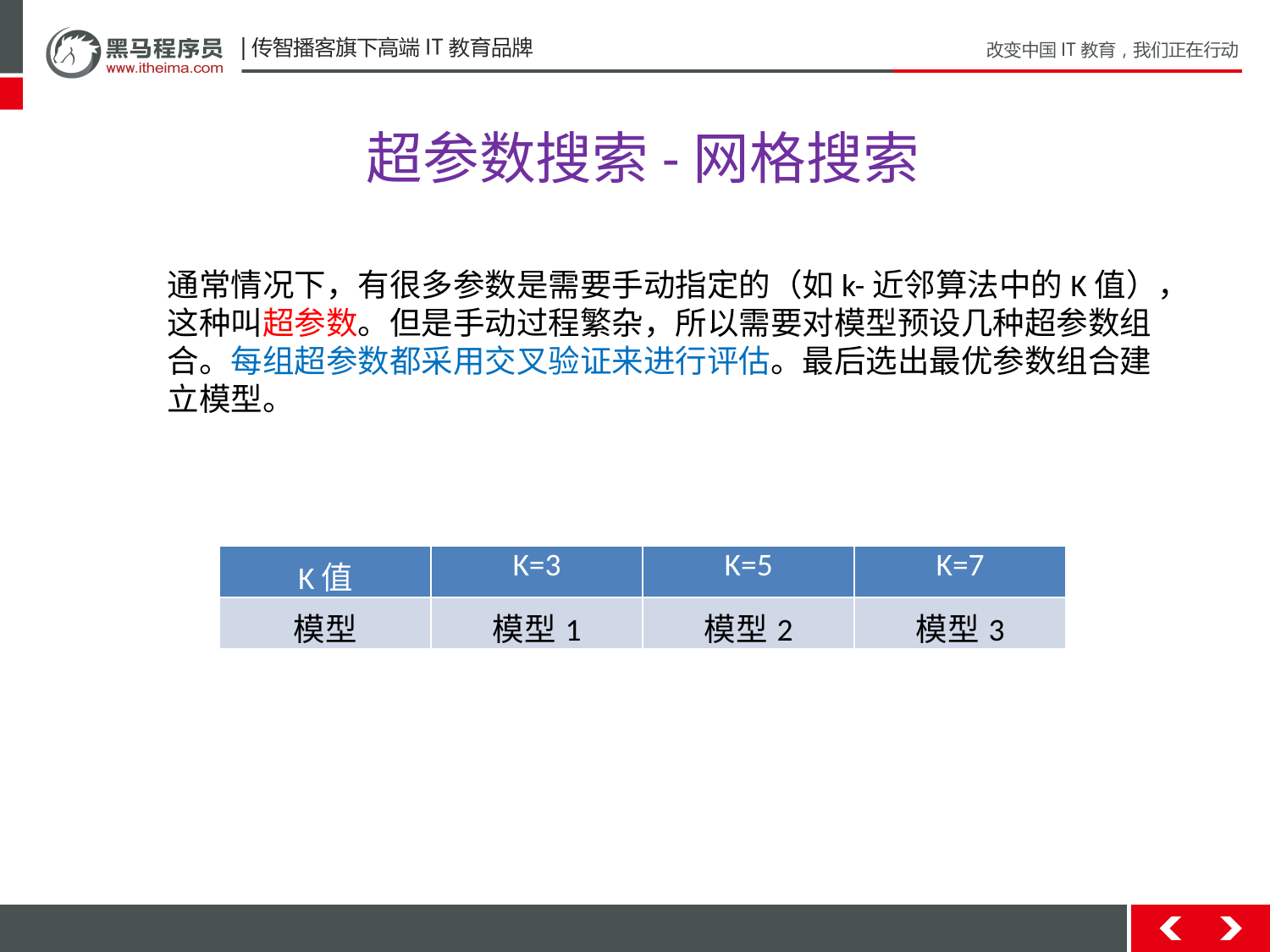

超参数搜索-网格搜索
通常情况下，有很多参数是需要手动指定的（如k-近邻算法中的K值），
这种叫超参数。但是手动过程繁杂，所以需要对模型预设几种超参数组
合。每组超参数都采用交叉验证来进行评估。最后选出最优参数组合建
立模型。
| K值 | K=3 | K=5 | K=7 |
| --- | --- | --- | --- |
| 模型 | 模型1 | 模型2 | 模型3 |